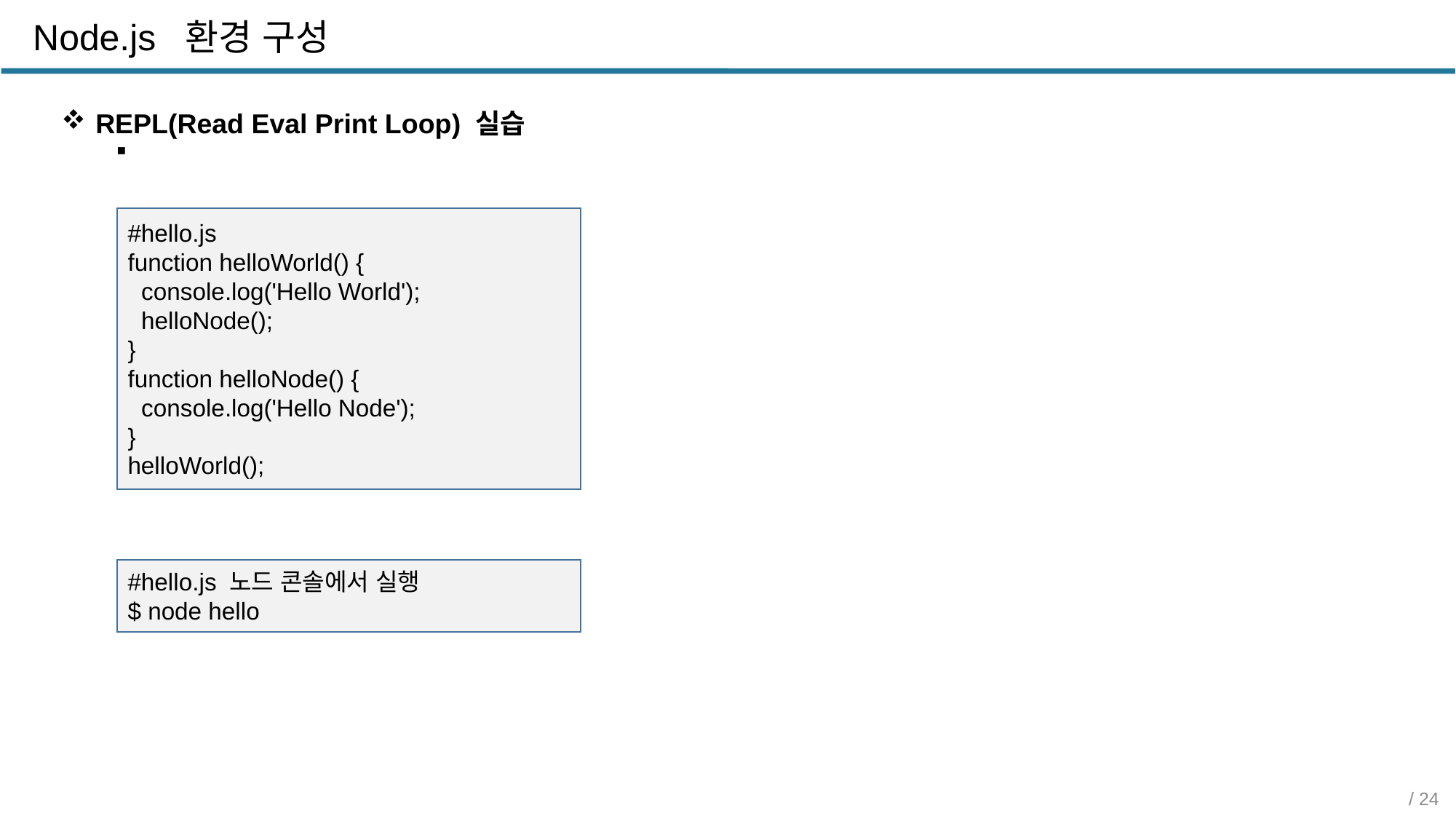

Node.js  환경 구성
REPL(Read Eval Print Loop) 실습

#hello.js
function helloWorld() {
  console.log('Hello World');
  helloNode();
}
function helloNode() {
  console.log('Hello Node');
}
helloWorld();
#hello.js 노드 콘솔에서 실행
$ node hello
/ 24